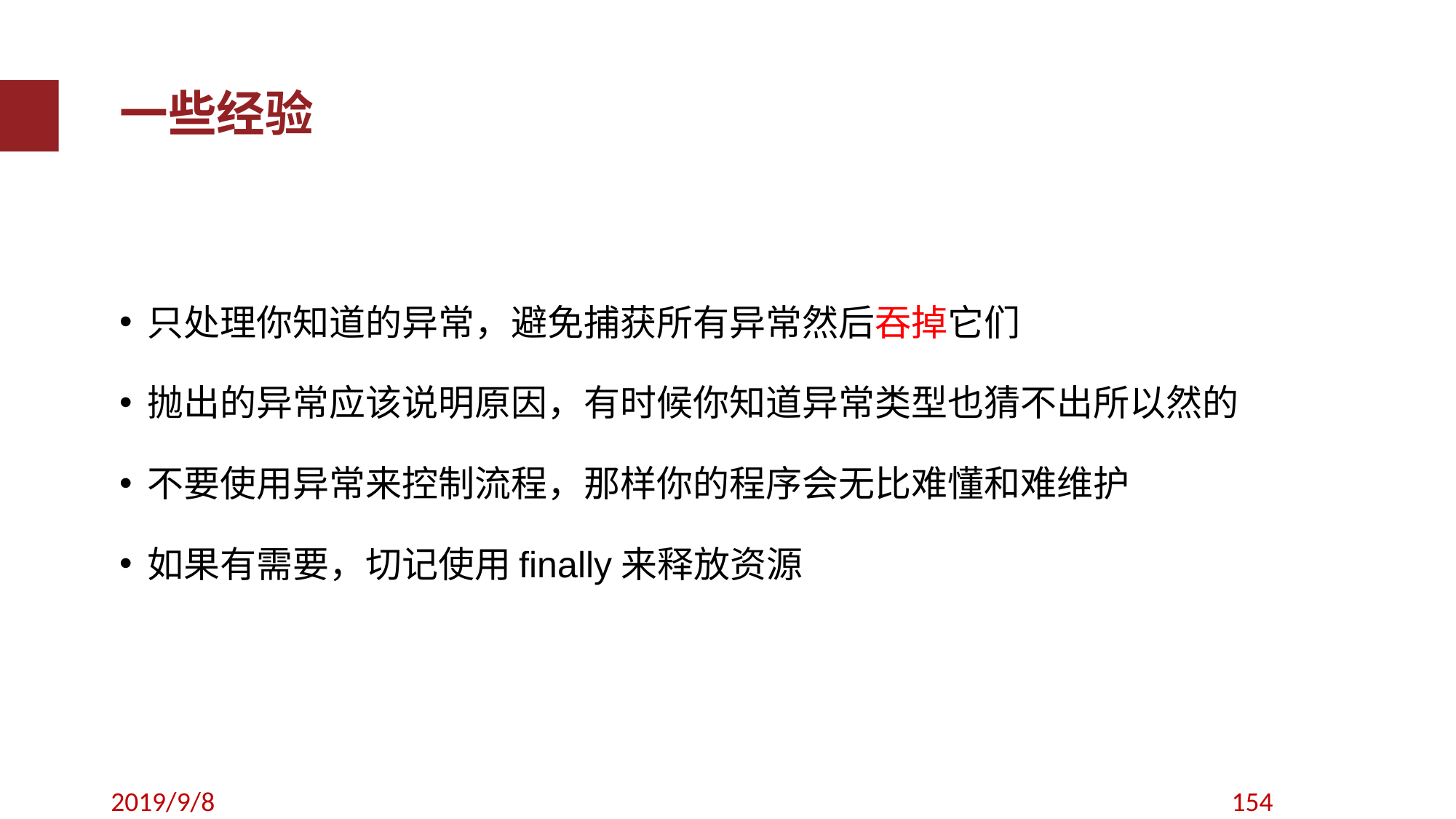

一些经验

只处理你知道的异常，避免捕获所有异常然后吞掉它们
抛出的异常应该说明原因，有时候你知道异常类型也猜不出所以然的
不要使用异常来控制流程，那样你的程序会无比难懂和难维护
如果有需要，切记使用finally来释放资源
2019/9/8
154